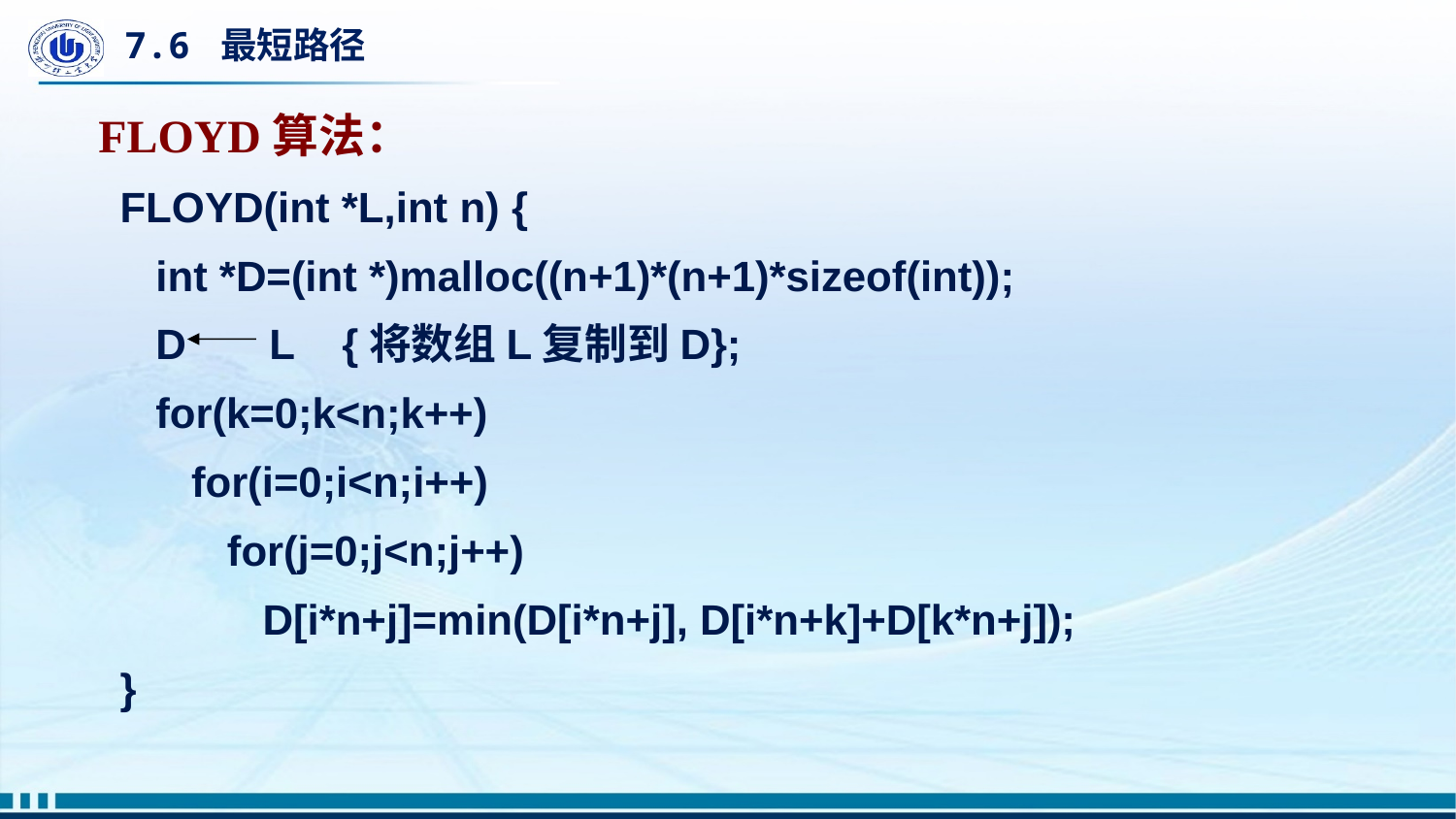

# 7.6 最短路径
FLOYD算法：
FLOYD(int *L,int n) {
   int *D=(int *)malloc((n+1)*(n+1)*sizeof(int));
   D       L    {将数组L复制到D};
   for(k=0;k<n;k++)
      for(i=0;i<n;i++)
         for(j=0;j<n;j++)
            D[i*n+j]=min(D[i*n+j], D[i*n+k]+D[k*n+j]);
}